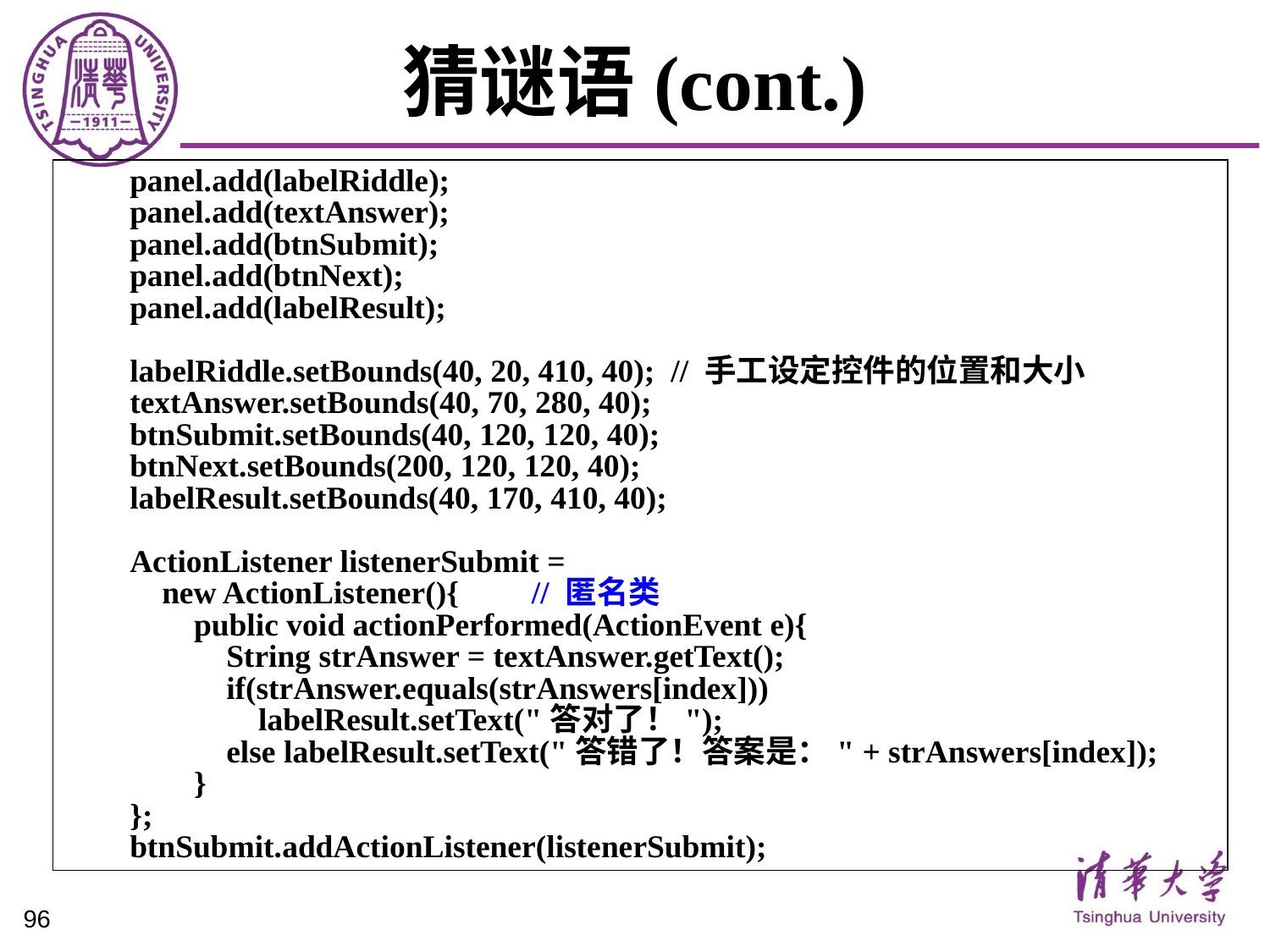

# 猜谜语(cont.)
        panel.add(labelRiddle);
        panel.add(textAnswer);
        panel.add(btnSubmit);
        panel.add(btnNext);
        panel.add(labelResult);

        labelRiddle.setBounds(40, 20, 410, 40);  // 手工设定控件的位置和大小
        textAnswer.setBounds(40, 70, 280, 40);
        btnSubmit.setBounds(40, 120, 120, 40);
        btnNext.setBounds(200, 120, 120, 40);
        labelResult.setBounds(40, 170, 410, 40);

        ActionListener listenerSubmit =
            new ActionListener(){         // 匿名类
                public void actionPerformed(ActionEvent e){
                    String strAnswer = textAnswer.getText();
                    if(strAnswer.equals(strAnswers[index]))
                        labelResult.setText("答对了！");
                    else labelResult.setText("答错了！答案是：" + strAnswers[index]);
                }
        };
        btnSubmit.addActionListener(listenerSubmit);
96